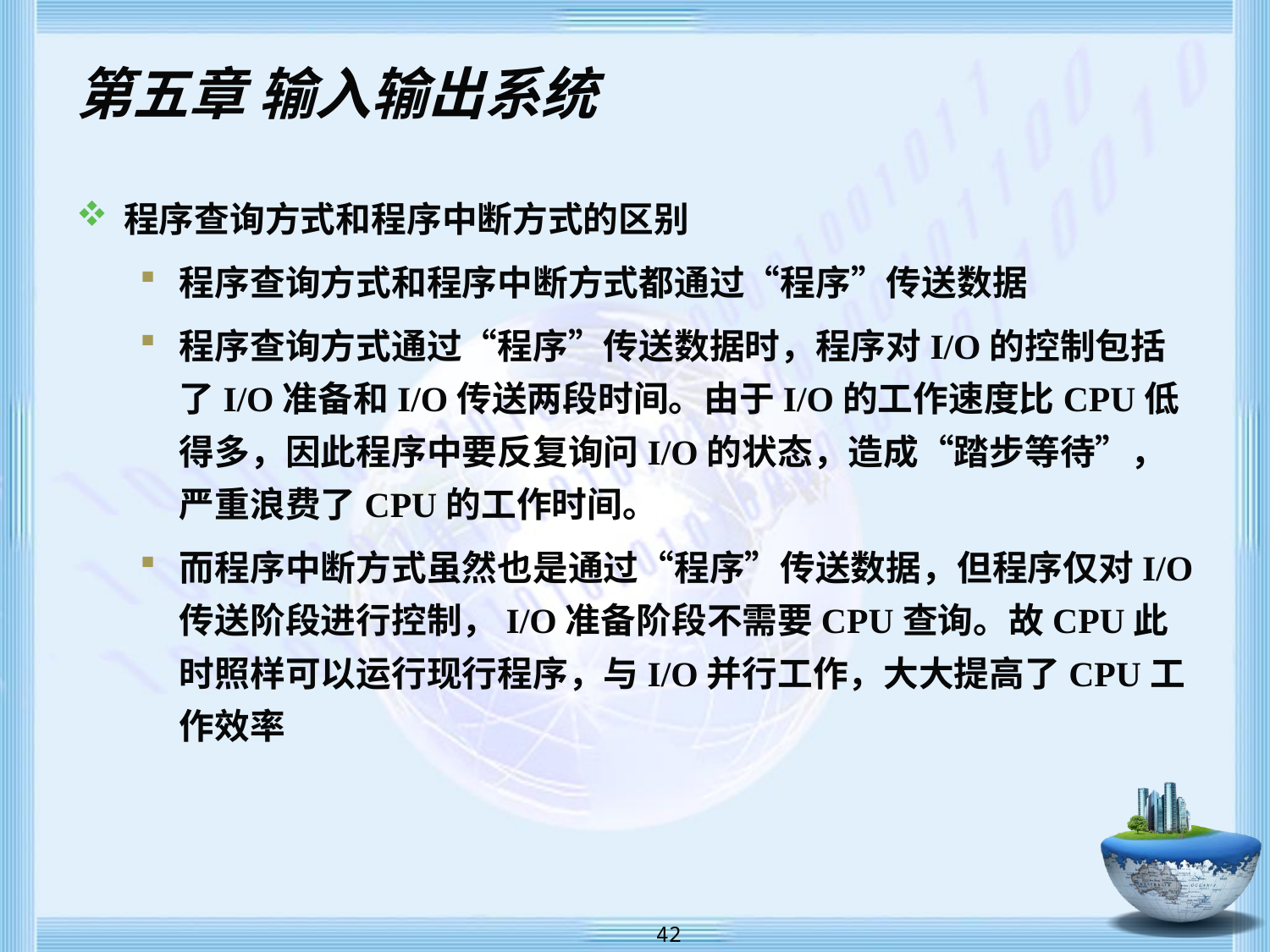

# 第五章 输入输出系统
程序查询方式和程序中断方式的区别
程序查询方式和程序中断方式都通过“程序”传送数据
程序查询方式通过“程序”传送数据时，程序对I/O的控制包括了I/O准备和I/O传送两段时间。由于I/O的工作速度比CPU低得多，因此程序中要反复询问I/O的状态，造成“踏步等待”，严重浪费了CPU的工作时间。
而程序中断方式虽然也是通过“程序”传送数据，但程序仅对I/O传送阶段进行控制，I/O准备阶段不需要CPU查询。故CPU此时照样可以运行现行程序，与I/O并行工作，大大提高了CPU工作效率

    42